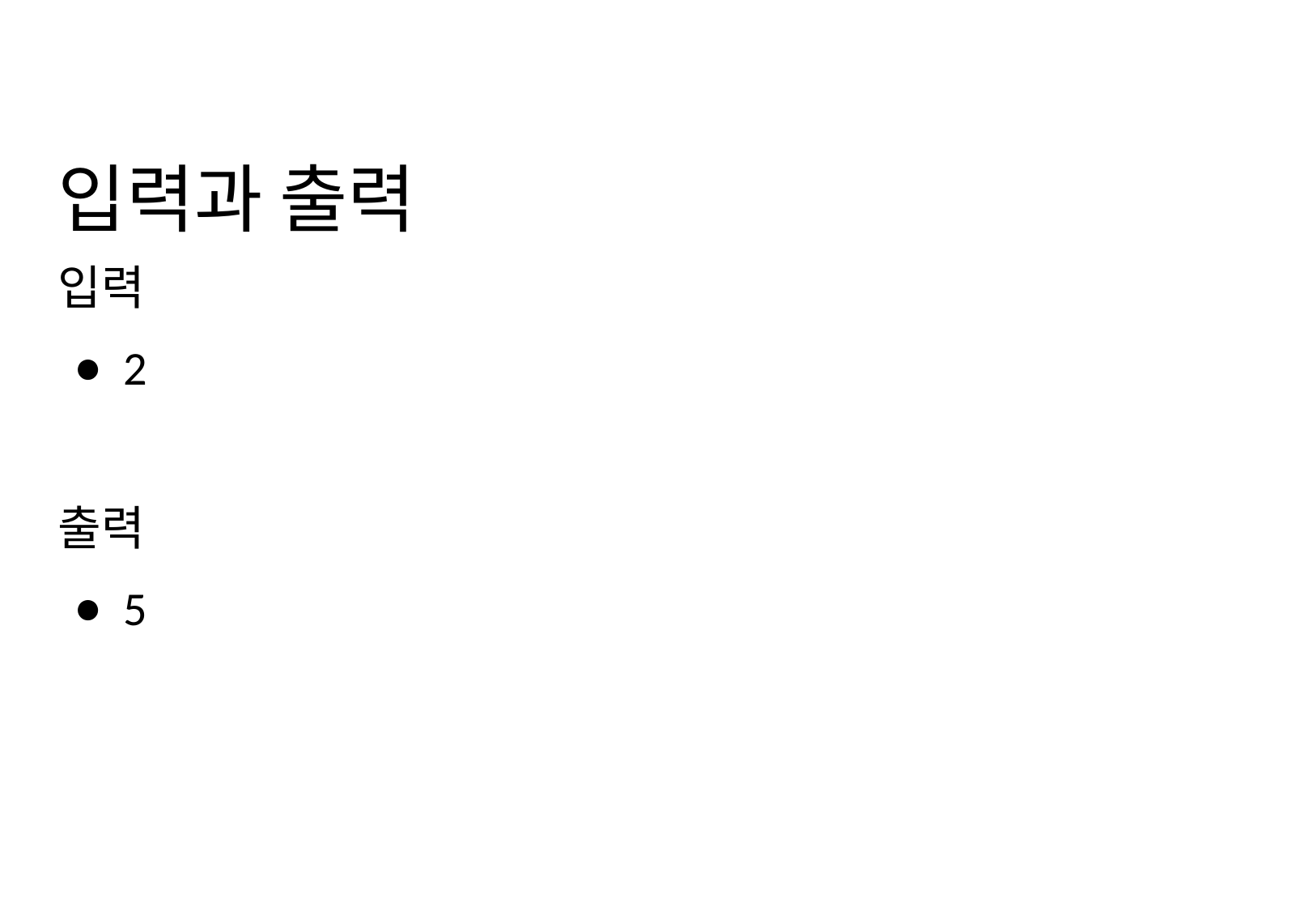

# 입력과 출력
입력
2

출력
5